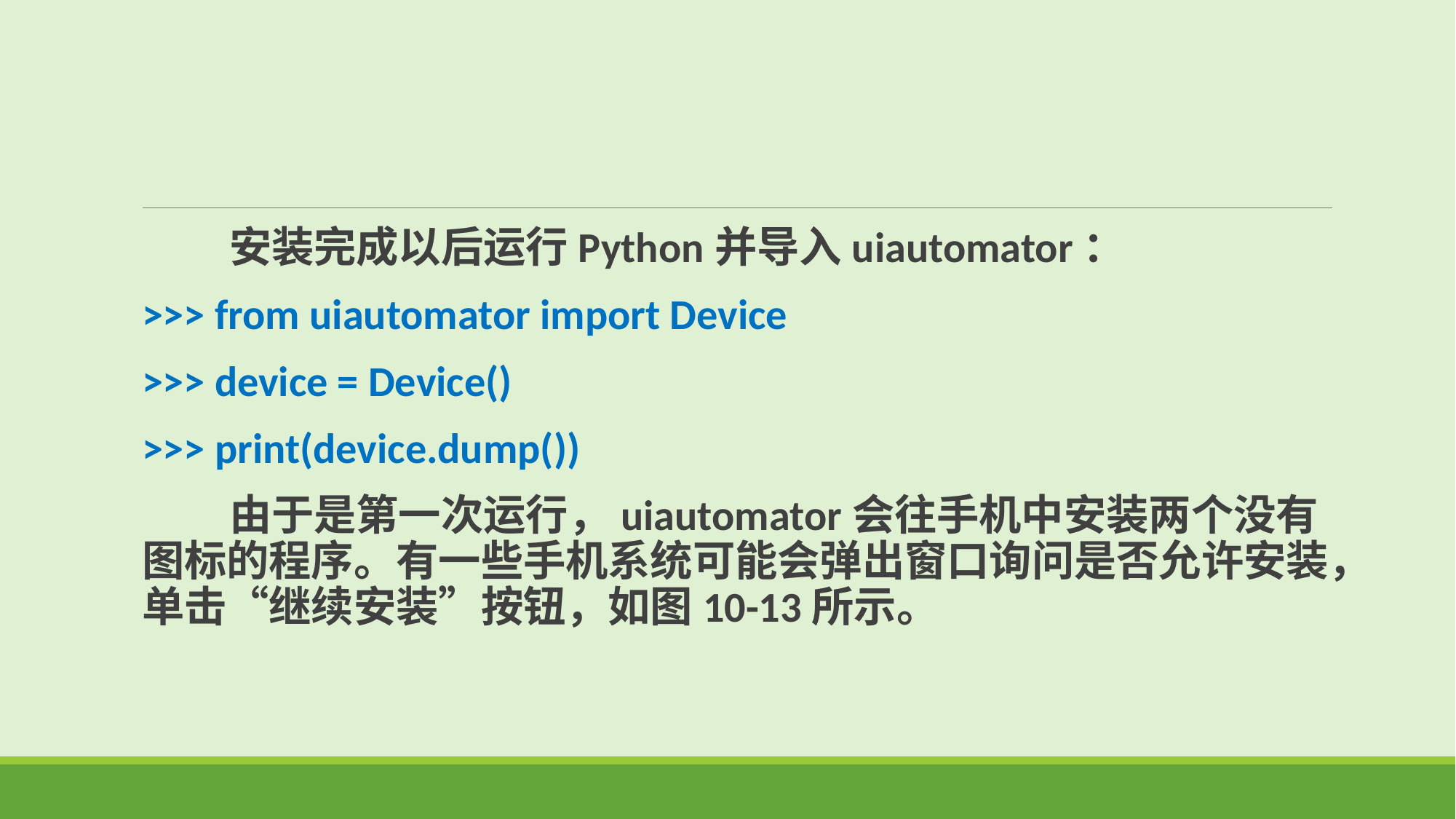

安装完成以后运行Python并导入uiautomator：
>>> from uiautomator import Device
>>> device = Device()
>>> print(device.dump())
        由于是第一次运行，uiautomator会往手机中安装两个没有图标的程序。有一些手机系统可能会弹出窗口询问是否允许安装，单击“继续安装”按钮，如图10-13所示。